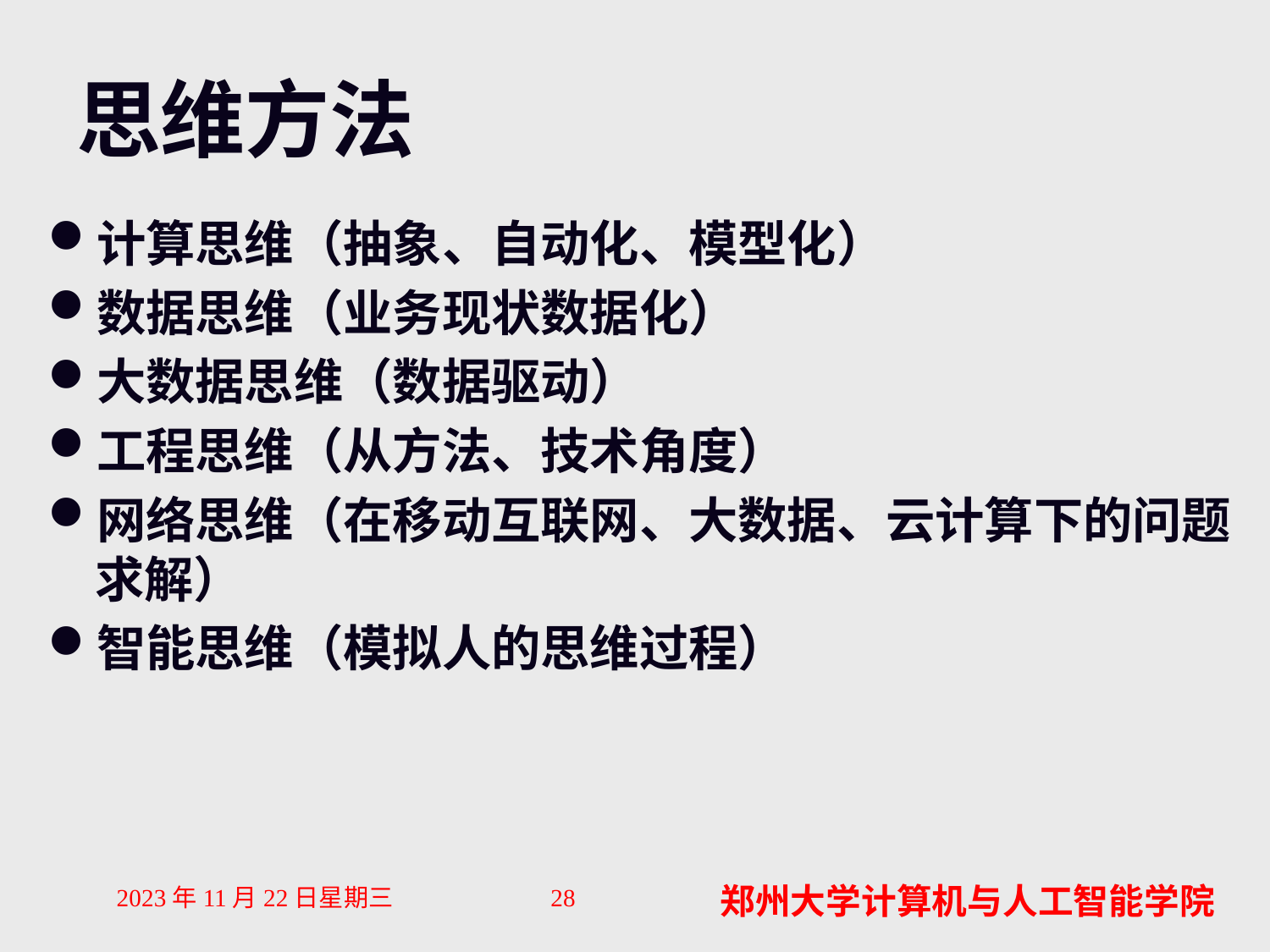

# 思维方法
计算思维（抽象、自动化、模型化）
数据思维（业务现状数据化）
大数据思维（数据驱动）
工程思维（从方法、技术角度）
网络思维（在移动互联网、大数据、云计算下的问题求解）
智能思维（模拟人的思维过程）